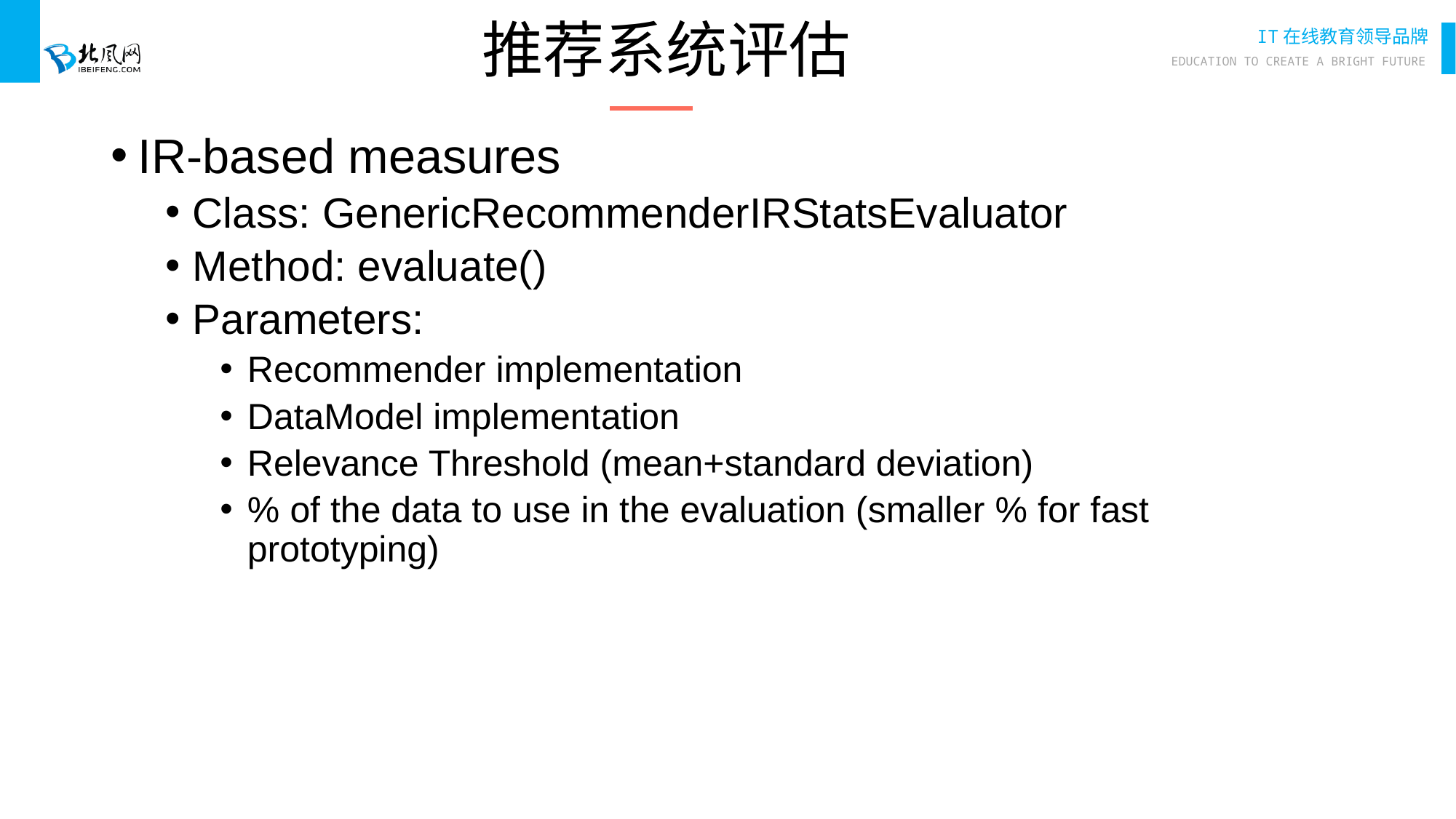

# 推荐系统评估
IR-based measures
Class: GenericRecommenderIRStatsEvaluator
Method: evaluate()
Parameters:
Recommender implementation
DataModel implementation
Relevance Threshold (mean+standard deviation)
% of the data to use in the evaluation (smaller % for fast prototyping)